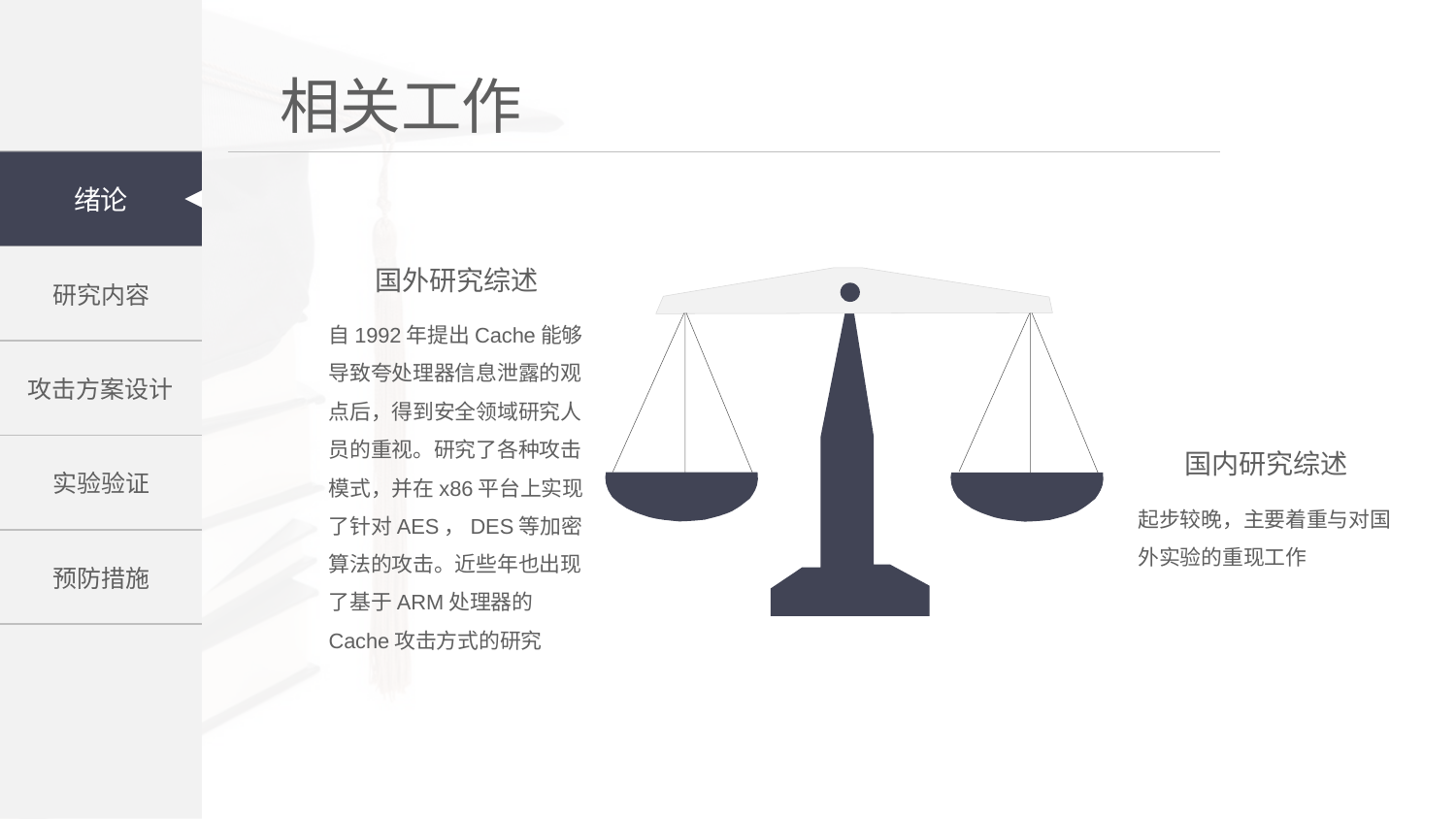

国外研究综述

自1992年提出Cache能够导致夸处理器信息泄露的观点后，得到安全领域研究人员的重视。研究了各种攻击模式，并在x86平台上实现了针对AES，DES等加密算法的攻击。近些年也出现了基于ARM处理器的Cache攻击方式的研究

国内研究综述
起步较晚，主要着重与对国外实验的重现工作